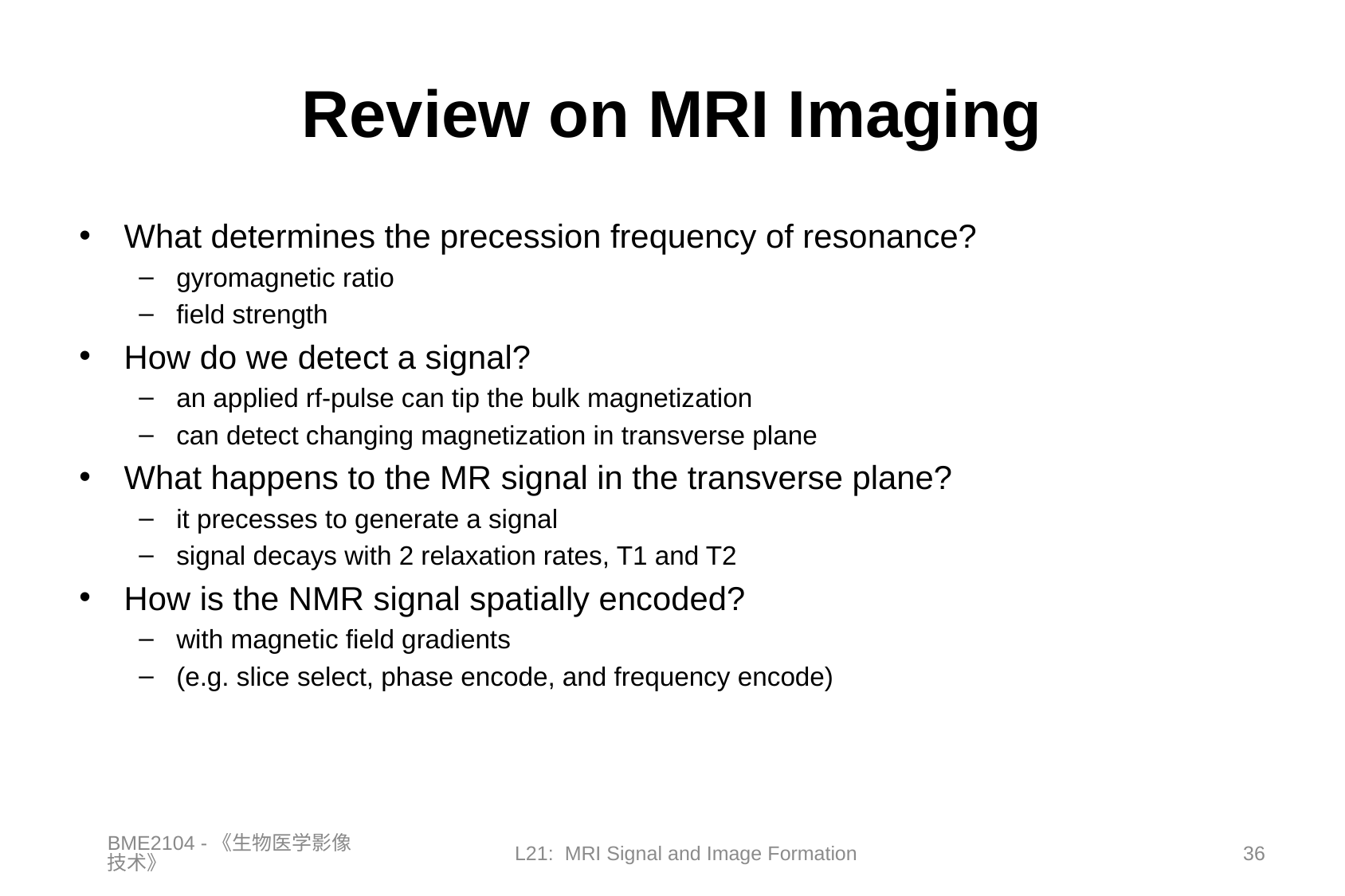

# Review on MRI Imaging
What determines the precession frequency of resonance?
gyromagnetic ratio
field strength
How do we detect a signal?
an applied rf-pulse can tip the bulk magnetization
can detect changing magnetization in transverse plane
What happens to the MR signal in the transverse plane?
it precesses to generate a signal
signal decays with 2 relaxation rates, T1 and T2
How is the NMR signal spatially encoded?
with magnetic field gradients
(e.g. slice select, phase encode, and frequency encode)
BME2104 -《生物医学影像技术》
L21:  MRI Signal and Image Formation
36